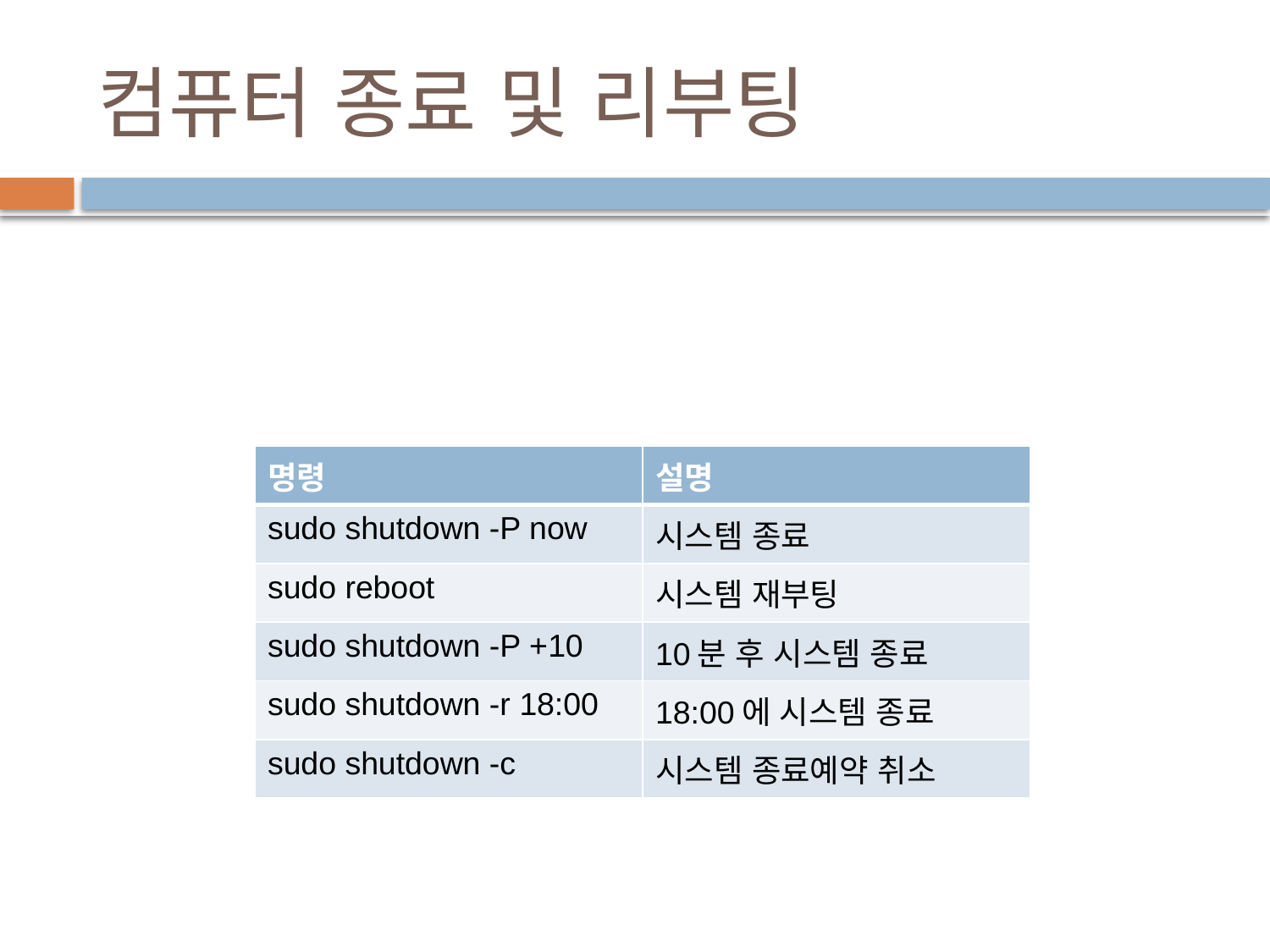

# 컴퓨터 종료 및 리부팅
| 명령 | 설명 |
| --- | --- |
| sudo shutdown -P now | 시스템 종료 |
| sudo reboot | 시스템 재부팅 |
| sudo shutdown -P +10 | 10분 후 시스템 종료 |
| sudo shutdown -r 18:00 | 18:00에 시스템 종료 |
| sudo shutdown -c | 시스템 종료예약 취소 |